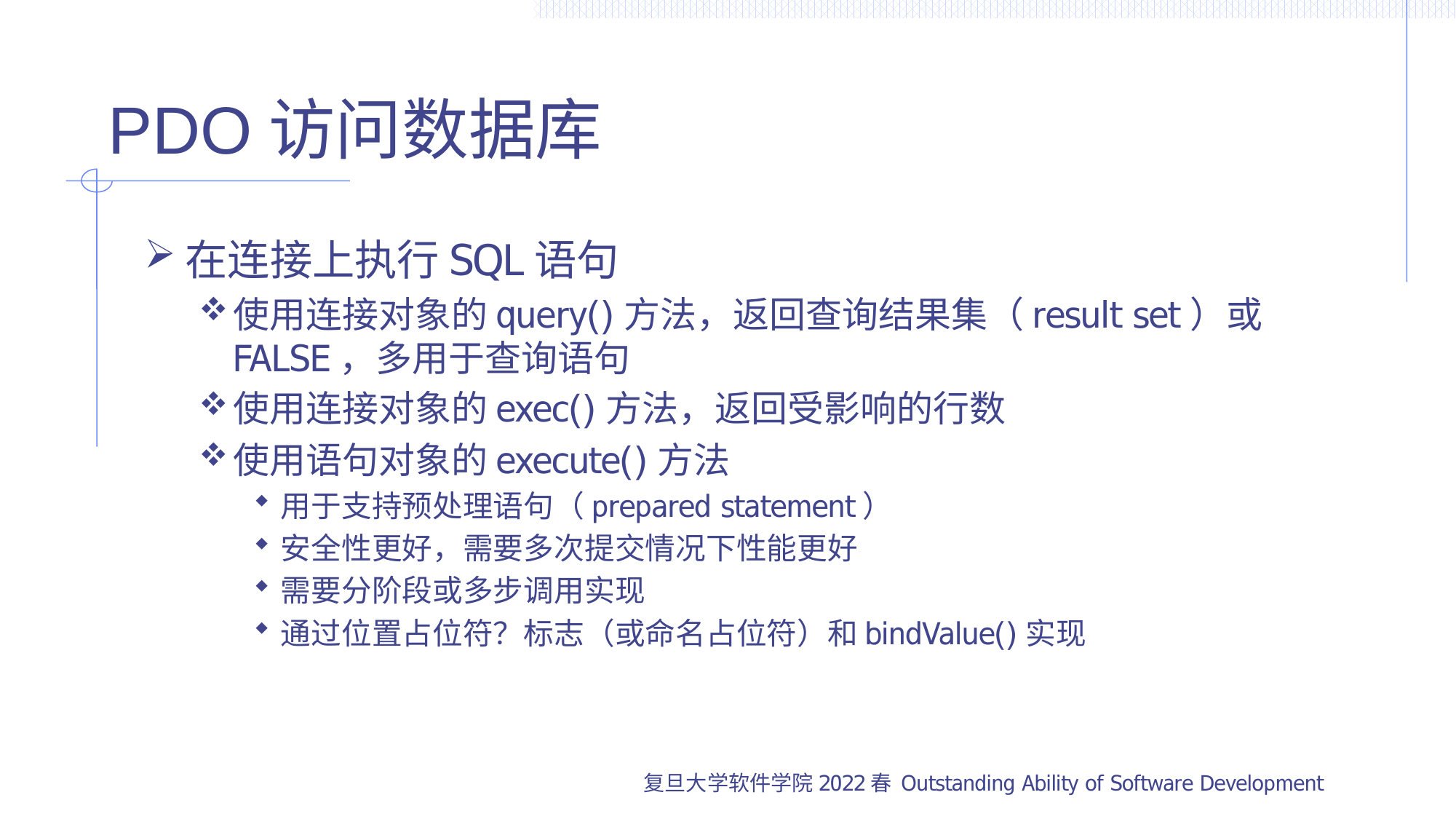

# PDO访问数据库
在连接上执行SQL语句
使用连接对象的query()方法，返回查询结果集（result set）或FALSE，多用于查询语句
使用连接对象的exec()方法，返回受影响的行数
使用语句对象的execute()方法
用于支持预处理语句（prepared statement）
安全性更好，需要多次提交情况下性能更好
需要分阶段或多步调用实现
通过位置占位符？标志（或命名占位符）和bindValue()实现